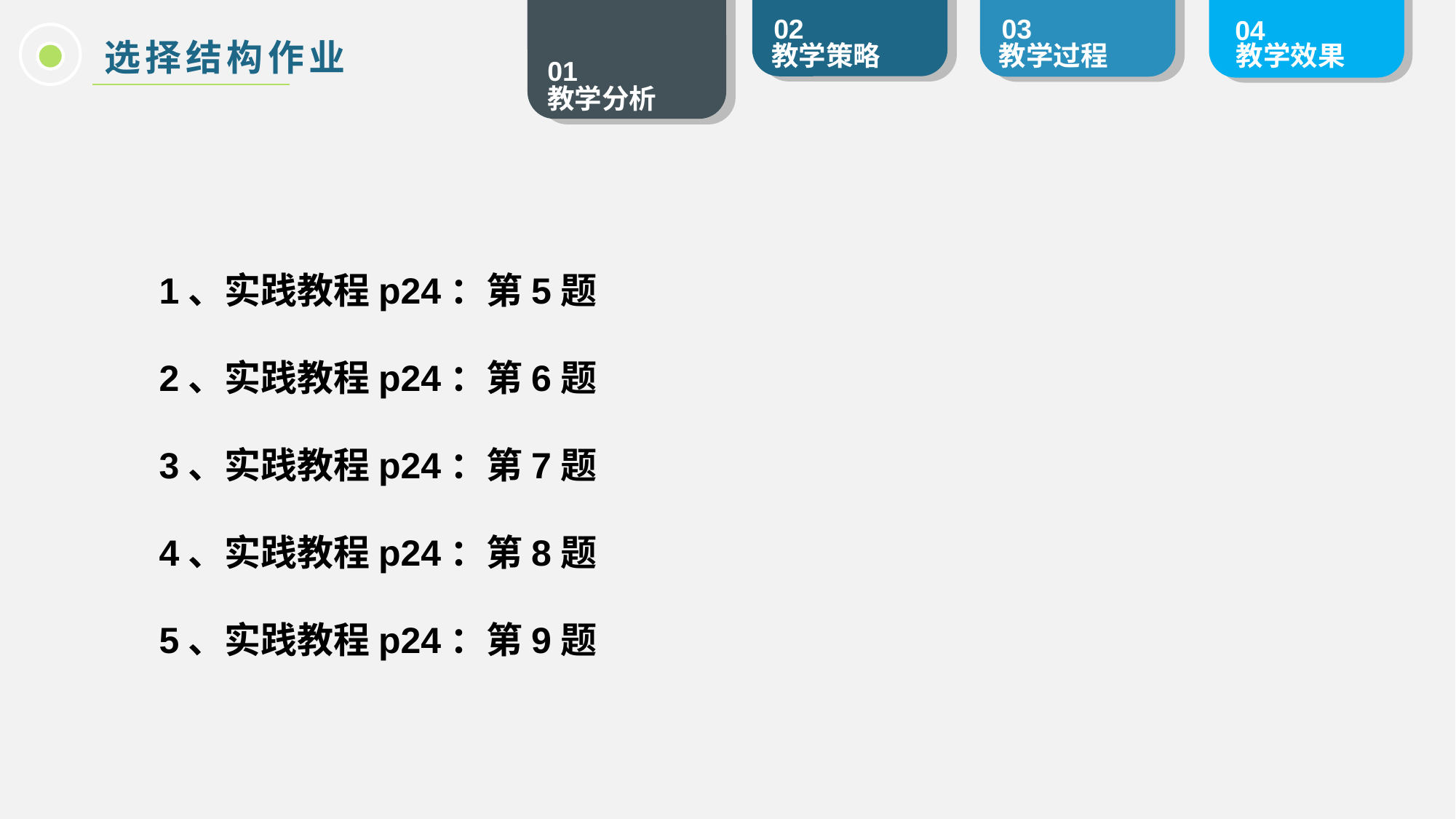

选择结构作业
1、实践教程p24：第5题
2、实践教程p24：第6题
3、实践教程p24：第7题
4、实践教程p24：第8题
5、实践教程p24：第9题